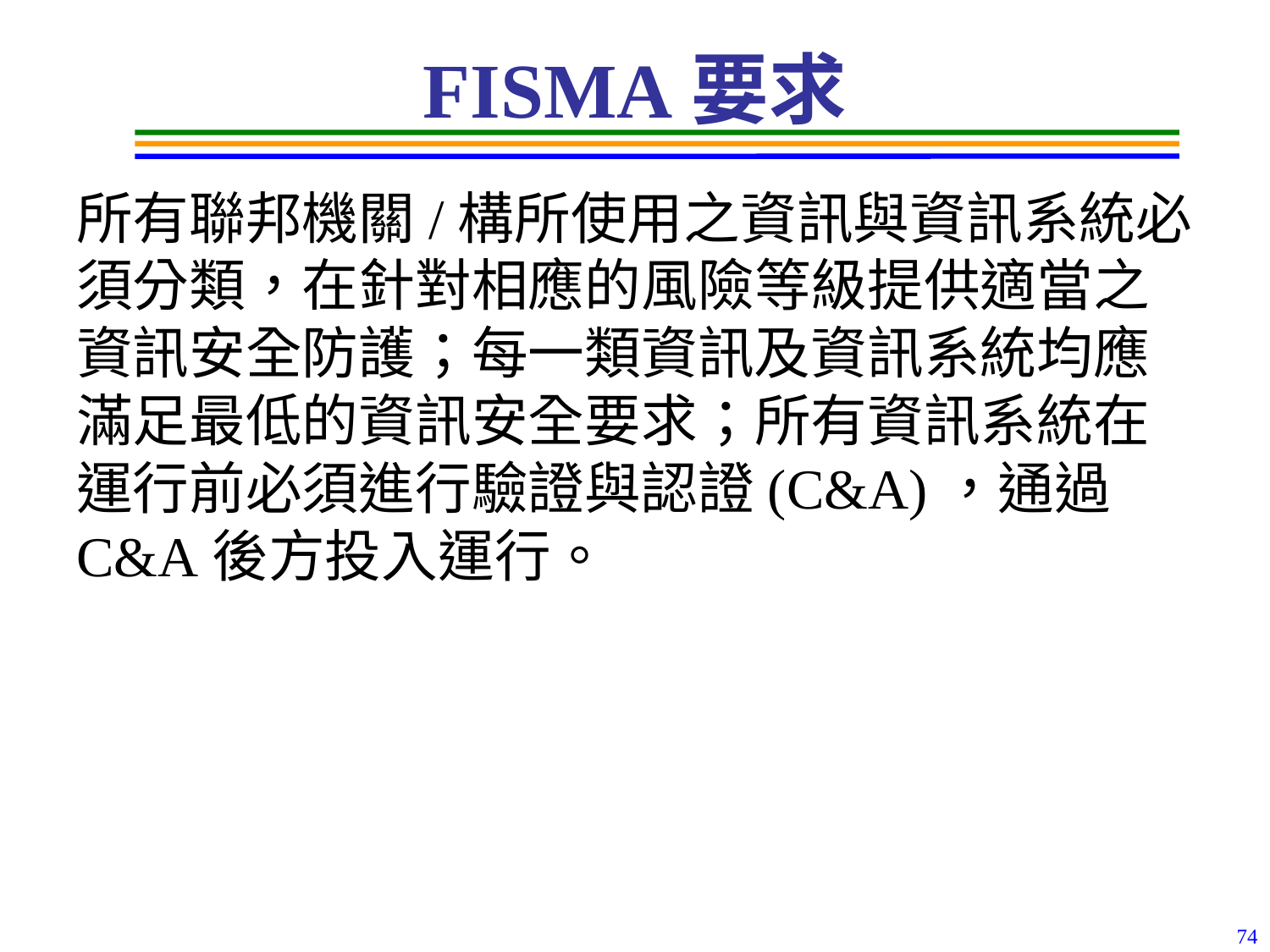

# FISMA要求
所有聯邦機關/構所使用之資訊與資訊系統必須分類，在針對相應的風險等級提供適當之資訊安全防護；每一類資訊及資訊系統均應滿足最低的資訊安全要求；所有資訊系統在運行前必須進行驗證與認證(C&A)，通過C&A後方投入運行。
74